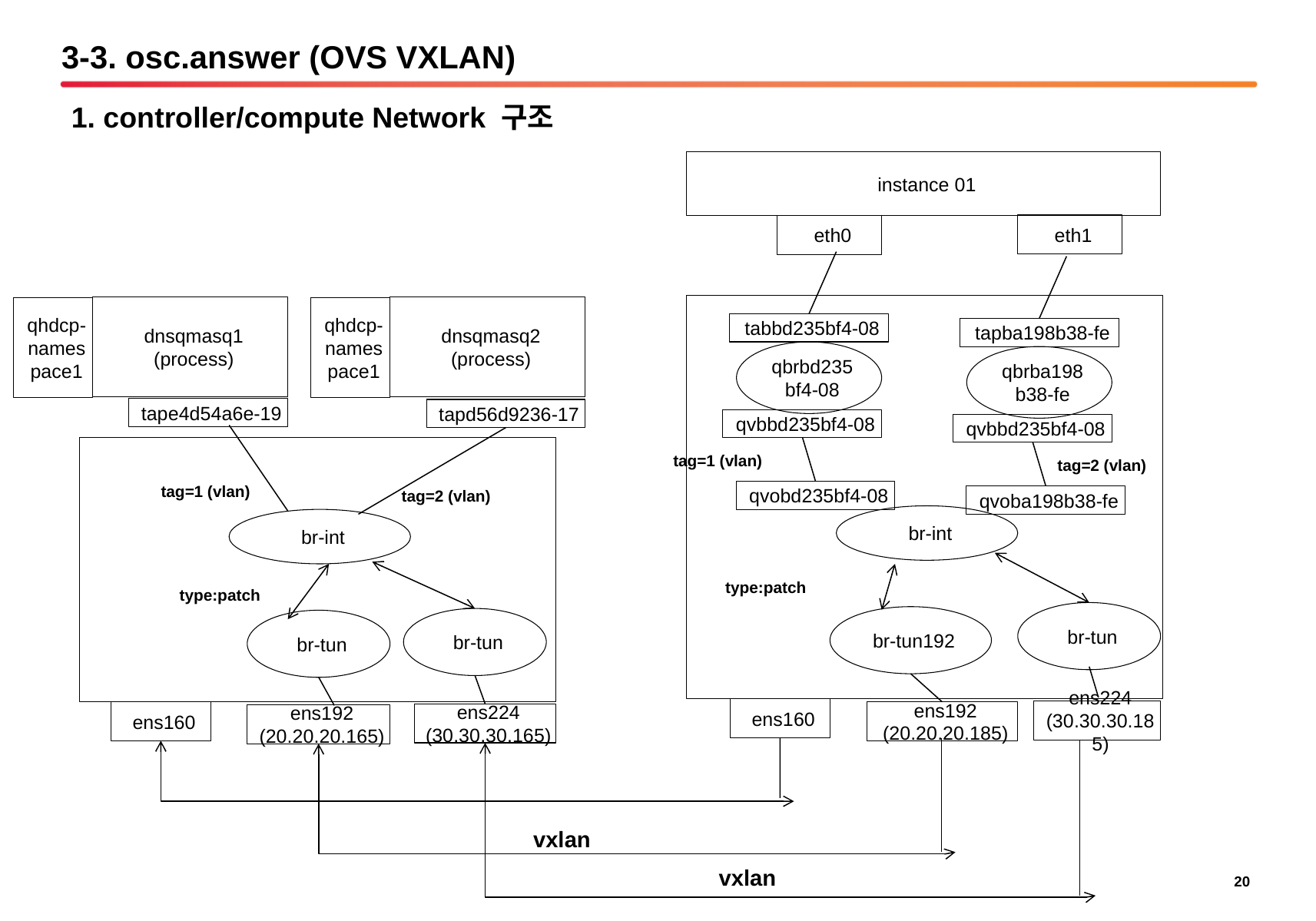

# 3-3. osc.answer (OVS VXLAN)
1. controller/compute Network 구조
instance 01
eth1
eth0

dnsqmasq1
(process)
dnsqmasq2
(process)
qhdcp-namespace1
qhdcp-namespace1
tabbd235bf4-08
tapba198b38-fe
qbrbd235bf4-08
qbrba198b38-fe
tape4d54a6e-19
tapd56d9236-17
qvbbd235bf4-08
qvbbd235bf4-08

tag=1 (vlan)
tag=2 (vlan)
tag=1 (vlan)
tag=2 (vlan)
qvobd235bf4-08
qvoba198b38-fe
br-int
br-int
type:patch
type:patch
br-tun
br-tun192
br-tun
br-tun
ens160
ens224
(30.30.30.185)
ens160
ens192
(20.20.20.185)
ens224
(30.30.30.165)
ens192
(20.20.20.165)
vxlan
vxlan